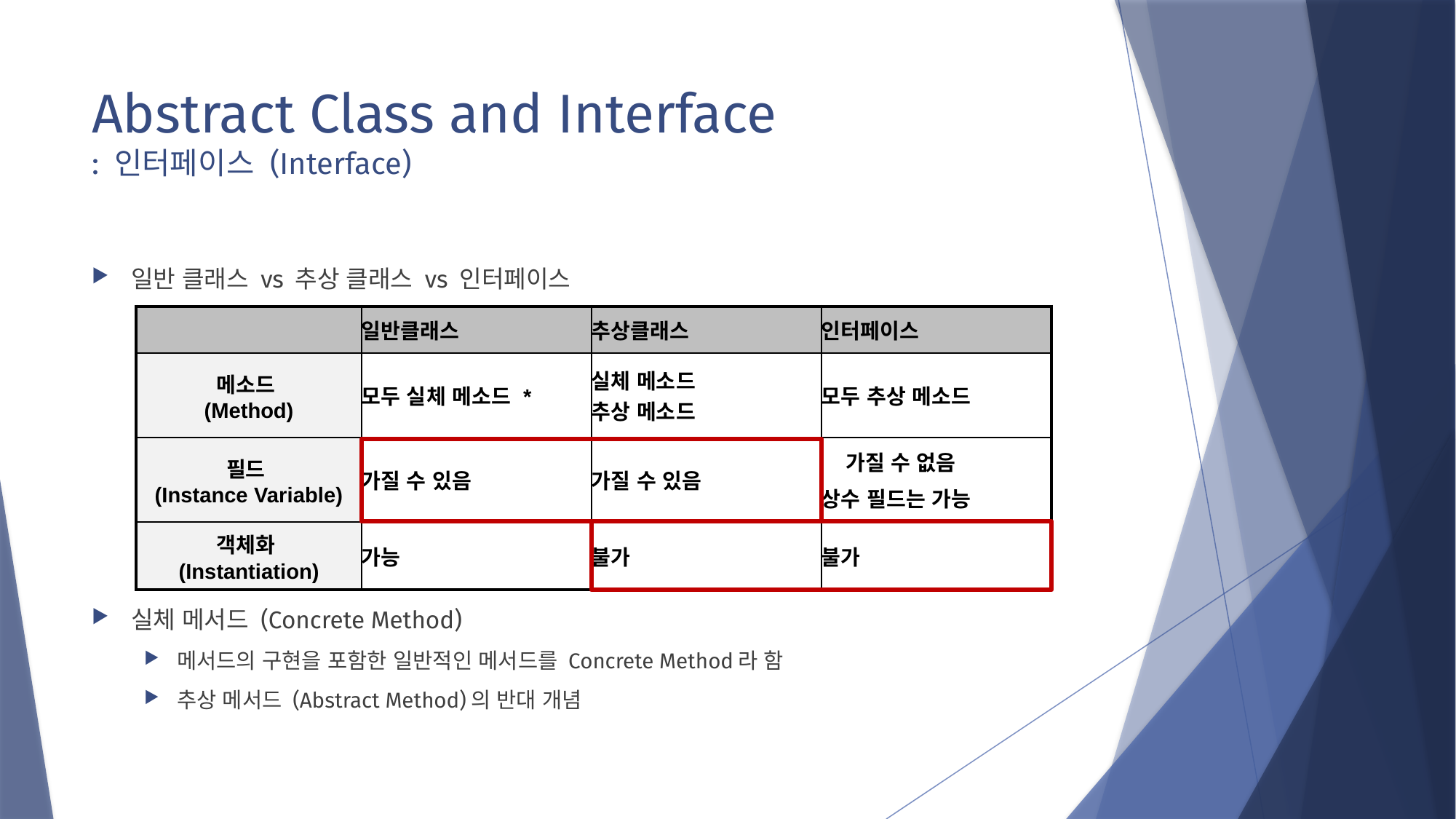

# Abstract Class and Interface : 인터페이스 (Interface)
일반 클래스 vs 추상 클래스 vs 인터페이스

실체 메서드 (Concrete Method)
메서드의 구현을 포함한 일반적인 메서드를 Concrete Method라 함
추상 메서드 (Abstract Method)의 반대 개념
|  | 일반클래스 | 추상클래스 | 인터페이스 |
| --- | --- | --- | --- |
| 메소드 (Method) | 모두 실체 메소드 \* | 실체 메소드 추상 메소드 | 모두 추상 메소드 |
| 필드 (Instance Variable) | 가질 수 있음 | 가질 수 있음 | 가질 수 없음 상수 필드는 가능 |
| 객체화 (Instantiation) | 가능 | 불가 | 불가 |